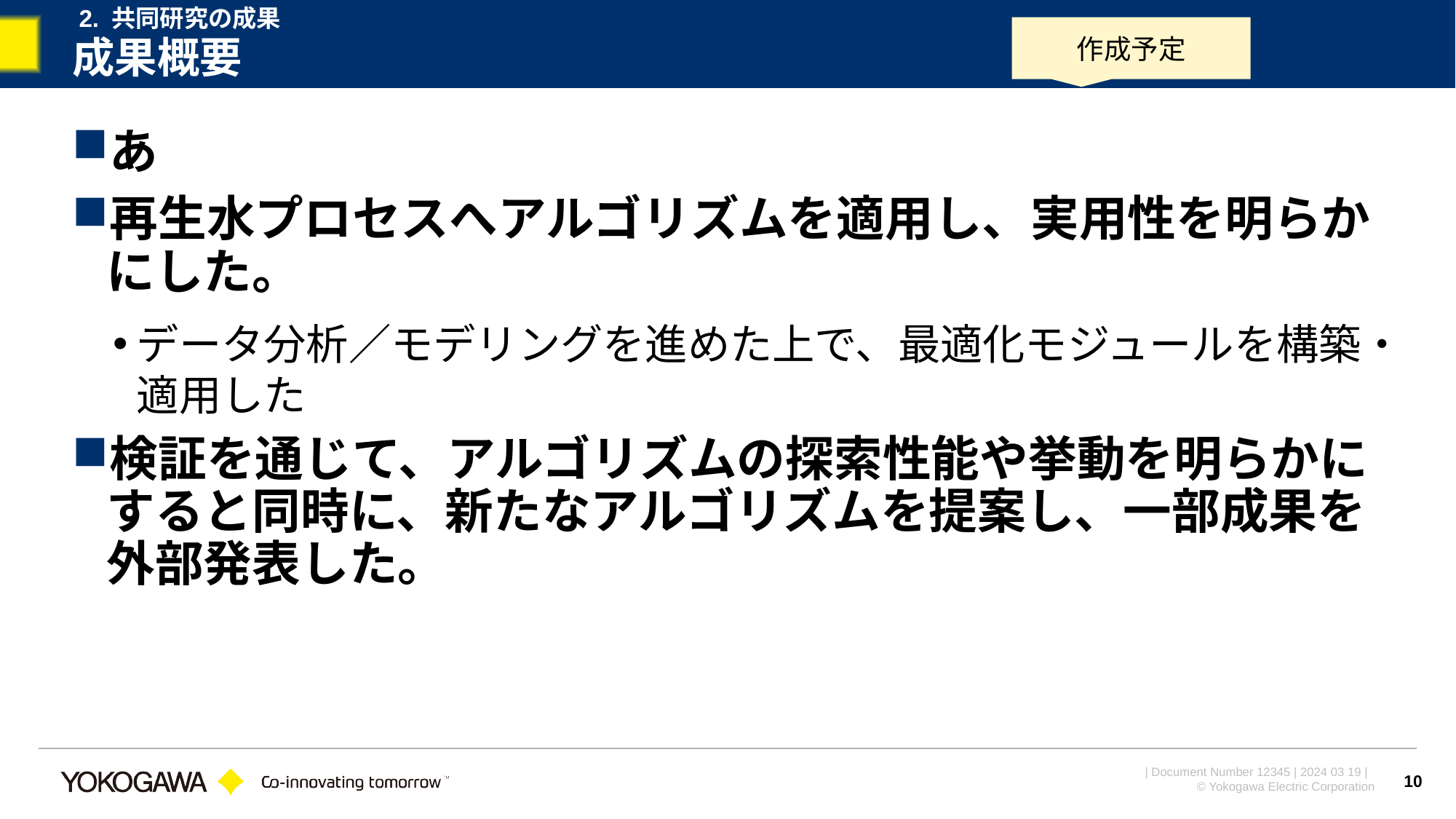

2. 共同研究の成果
作成予定
# 成果概要
あ
再生水プロセスへアルゴリズムを適用し、実用性を明らかにした。
データ分析／モデリングを進めた上で、最適化モジュールを構築・適用した
検証を通じて、アルゴリズムの探索性能や挙動を明らかにすると同時に、新たなアルゴリズムを提案し、一部成果を外部発表した。

10